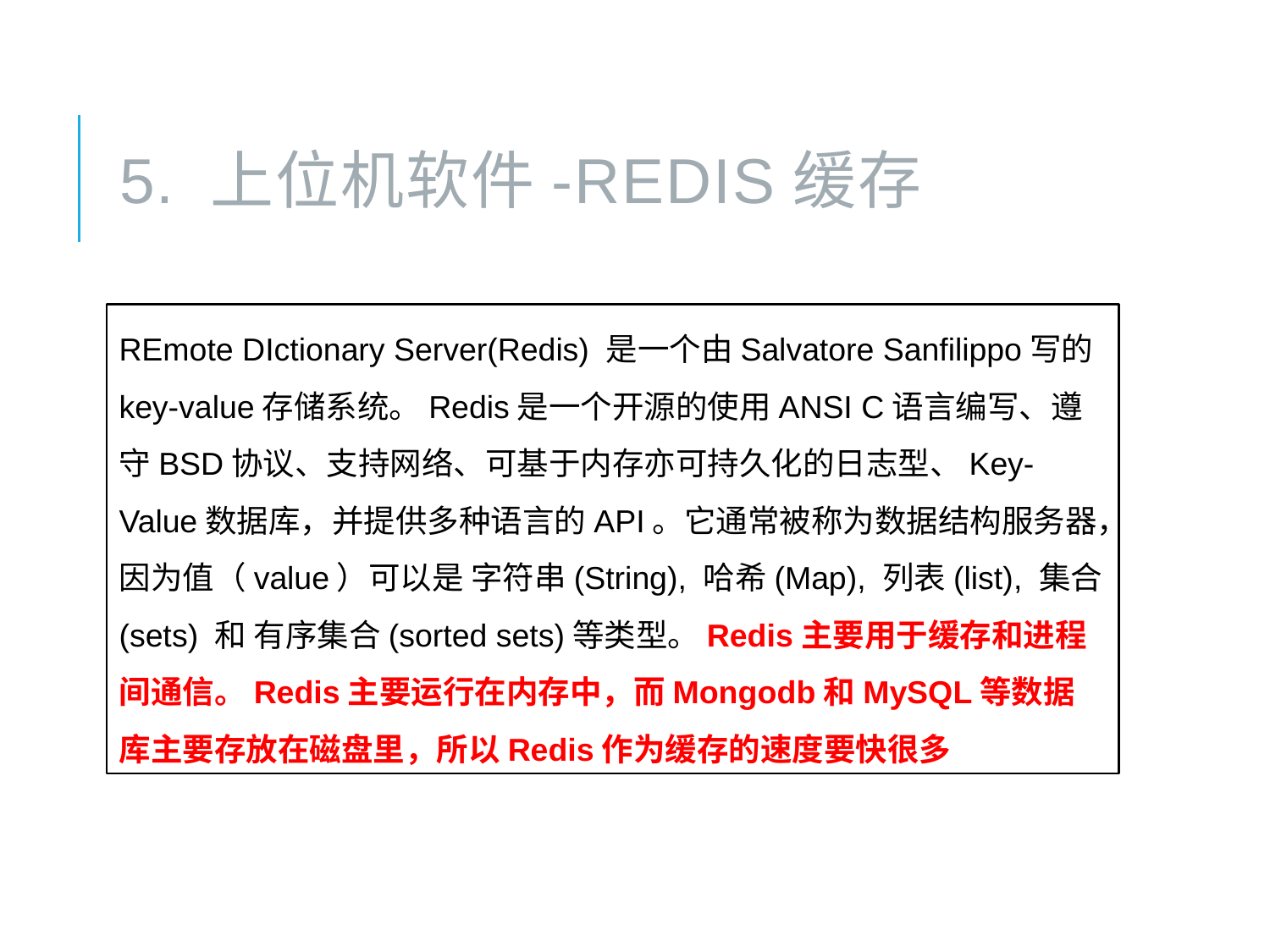

# 5. 上位机软件-REDIS缓存
REmote DIctionary Server(Redis) 是一个由Salvatore Sanfilippo写的key-value存储系统。Redis是一个开源的使用ANSI C语言编写、遵守BSD协议、支持网络、可基于内存亦可持久化的日志型、Key-Value数据库，并提供多种语言的API。它通常被称为数据结构服务器，因为值（value）可以是 字符串(String), 哈希(Map), 列表(list), 集合(sets) 和 有序集合(sorted sets)等类型。Redis主要用于缓存和进程间通信。Redis主要运行在内存中，而Mongodb和MySQL等数据库主要存放在磁盘里，所以Redis作为缓存的速度要快很多